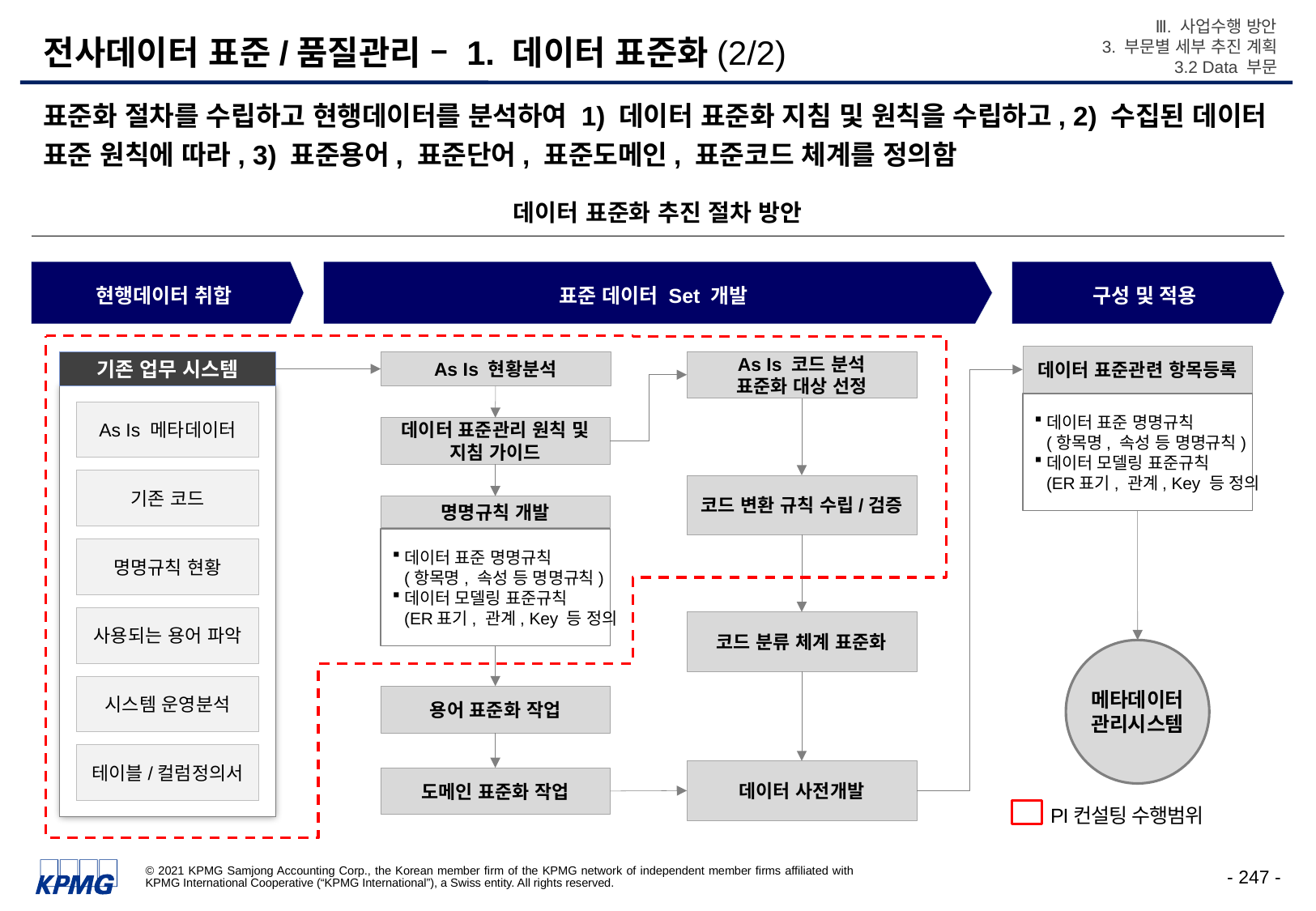

Ⅲ. 사업수행 방안
3. 부문별 세부 추진 계획
3.2 Data 부문
# 전사데이터 표준/품질관리 – 1. 데이터 표준화(2/2)
표준화 절차를 수립하고 현행데이터를 분석하여 1) 데이터 표준화 지침 및 원칙을 수립하고, 2) 수집된 데이터 표준 원칙에 따라, 3) 표준용어, 표준단어, 표준도메인, 표준코드 체계를 정의함
데이터 표준화 추진 절차 방안
현행데이터 취합
표준 데이터 Set 개발
구성 및 적용

데이터 표준관련 항목등록
As Is 코드 분석
표준화 대상 선정
기존 업무 시스템

As Is 메타데이터
기존 코드
명명규칙 현황
사용되는 용어 파악
시스템 운영분석
테이블/컬럼정의서
As Is 현황분석
데이터 표준 명명규칙
(항목명, 속성 등 명명규칙)
데이터 모델링 표준규칙
(ER표기, 관계, Key 등 정의
데이터 표준관리 원칙 및 지침 가이드
코드 변환 규칙 수립/검증
명명규칙 개발
데이터 표준 명명규칙
(항목명, 속성 등 명명규칙)
데이터 모델링 표준규칙
(ER표기, 관계, Key 등 정의
코드 분류 체계 표준화
메타데이터 관리시스템
용어 표준화 작업
데이터 사전개발
도메인 표준화 작업
PI컨설팅 수행범위